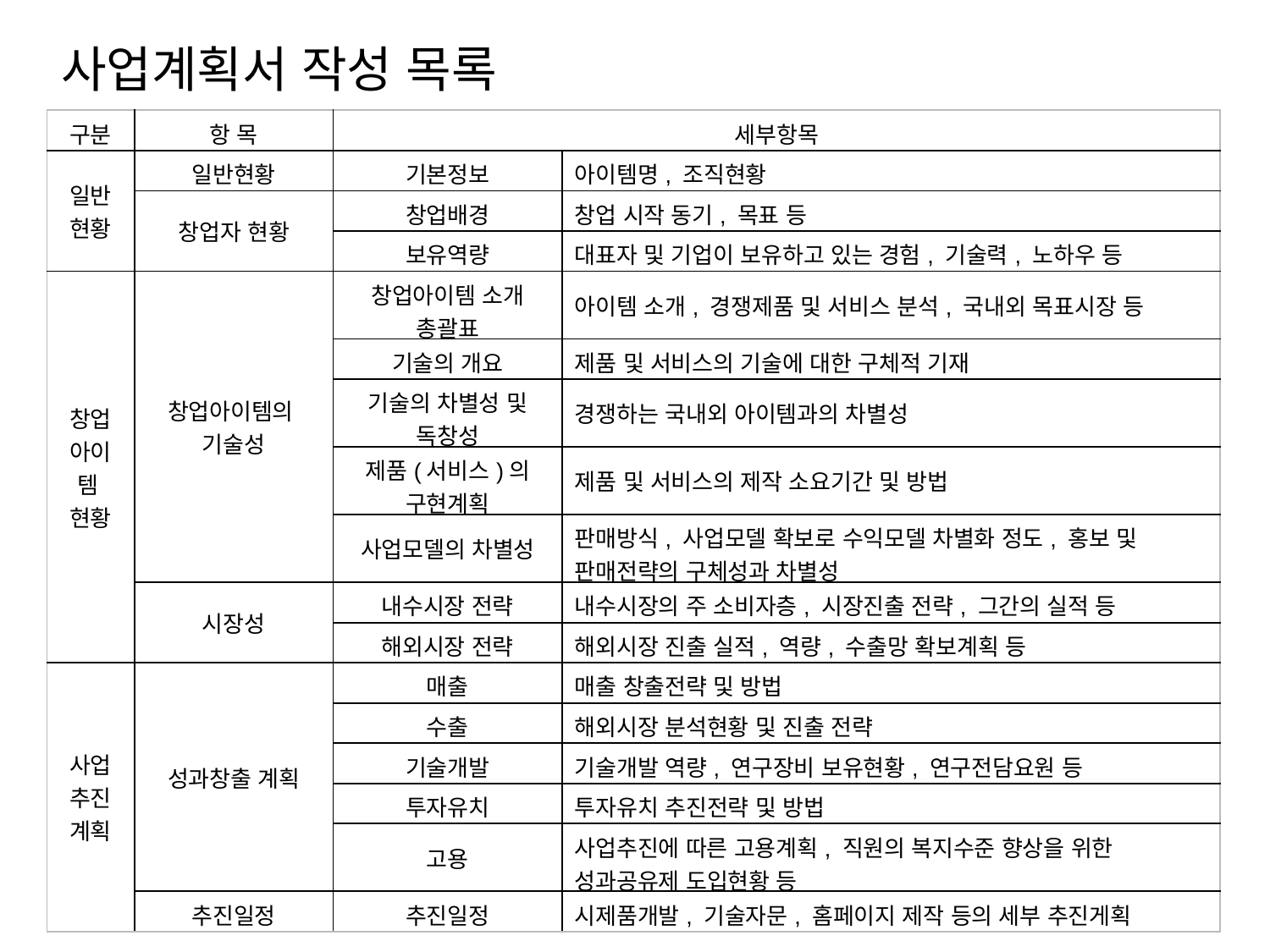

사업계획서 작성 목록
| 구분 | 항 목 | 세부항목 |  |
| --- | --- | --- | --- |
| 일반현황 | 일반현황 | 기본정보 | 아이템명, 조직현황 |
|  | 창업자 현황 | 창업배경 | 창업 시작 동기, 목표 등 |
|  |  | 보유역량 | 대표자 및 기업이 보유하고 있는 경험, 기술력, 노하우 등 |
| 창업 아이템 현황 | 창업아이템의 기술성 | 창업아이템 소개 총괄표 | 아이템 소개, 경쟁제품 및 서비스 분석, 국내외 목표시장 등 |
|  |  | 기술의 개요 | 제품 및 서비스의 기술에 대한 구체적 기재 |
|  |  | 기술의 차별성 및 독창성 | 경쟁하는 국내외 아이템과의 차별성 |
|  |  | 제품(서비스)의 구현계획 | 제품 및 서비스의 제작 소요기간 및 방법 |
|  |  | 사업모델의 차별성 | 판매방식, 사업모델 확보로 수익모델 차별화 정도, 홍보 및 판매전략의 구체성과 차별성 |
|  | 시장성 | 내수시장 전략 | 내수시장의 주 소비자층, 시장진출 전략, 그간의 실적 등 |
|  |  | 해외시장 전략 | 해외시장 진출 실적, 역량, 수출망 확보계획 등 |
| 사업 추진계획 | 성과창출 계획 | 매출 | 매출 창출전략 및 방법 |
|  |  | 수출 | 해외시장 분석현황 및 진출 전략 |
|  |  | 기술개발 | 기술개발 역량, 연구장비 보유현황, 연구전담요원 등 |
|  |  | 투자유치 | 투자유치 추진전략 및 방법 |
|  |  | 고용 | 사업추진에 따른 고용계획, 직원의 복지수준 향상을 위한 성과공유제 도입현황 등 |
|  | 추진일정 | 추진일정 | 시제품개발, 기술자문, 홈페이지 제작 등의 세부 추진게획 |